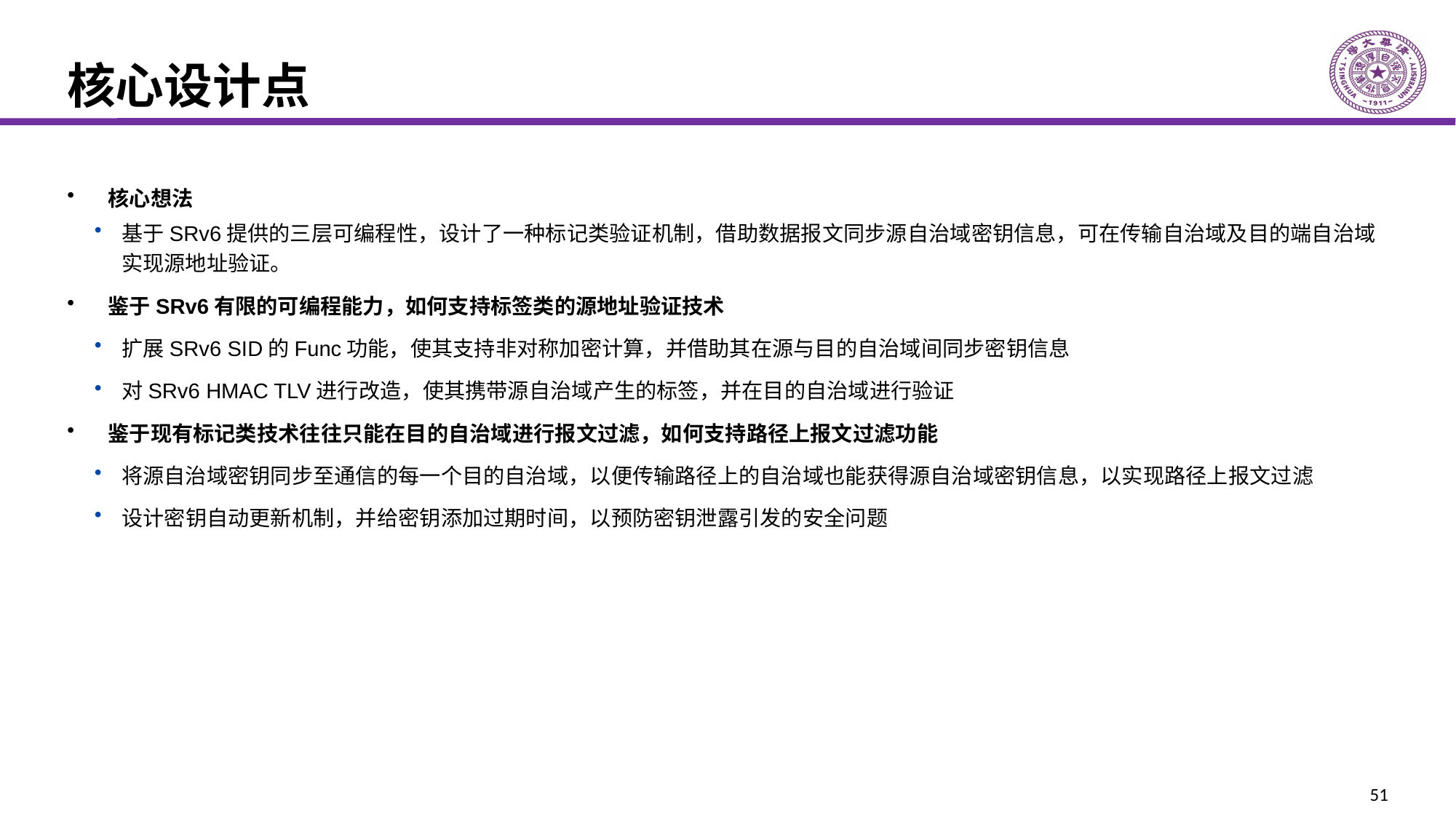

# 核心设计点
核心想法
基于SRv6提供的三层可编程性，设计了一种标记类验证机制，借助数据报文同步源自治域密钥信息，可在传输自治域及目的端自治域实现源地址验证。
鉴于SRv6有限的可编程能力，如何支持标签类的源地址验证技术
扩展SRv6 SID的Func功能，使其支持非对称加密计算，并借助其在源与目的自治域间同步密钥信息
对SRv6 HMAC TLV进行改造，使其携带源自治域产生的标签，并在目的自治域进行验证
鉴于现有标记类技术往往只能在目的自治域进行报文过滤，如何支持路径上报文过滤功能
将源自治域密钥同步至通信的每一个目的自治域，以便传输路径上的自治域也能获得源自治域密钥信息，以实现路径上报文过滤
设计密钥自动更新机制，并给密钥添加过期时间，以预防密钥泄露引发的安全问题